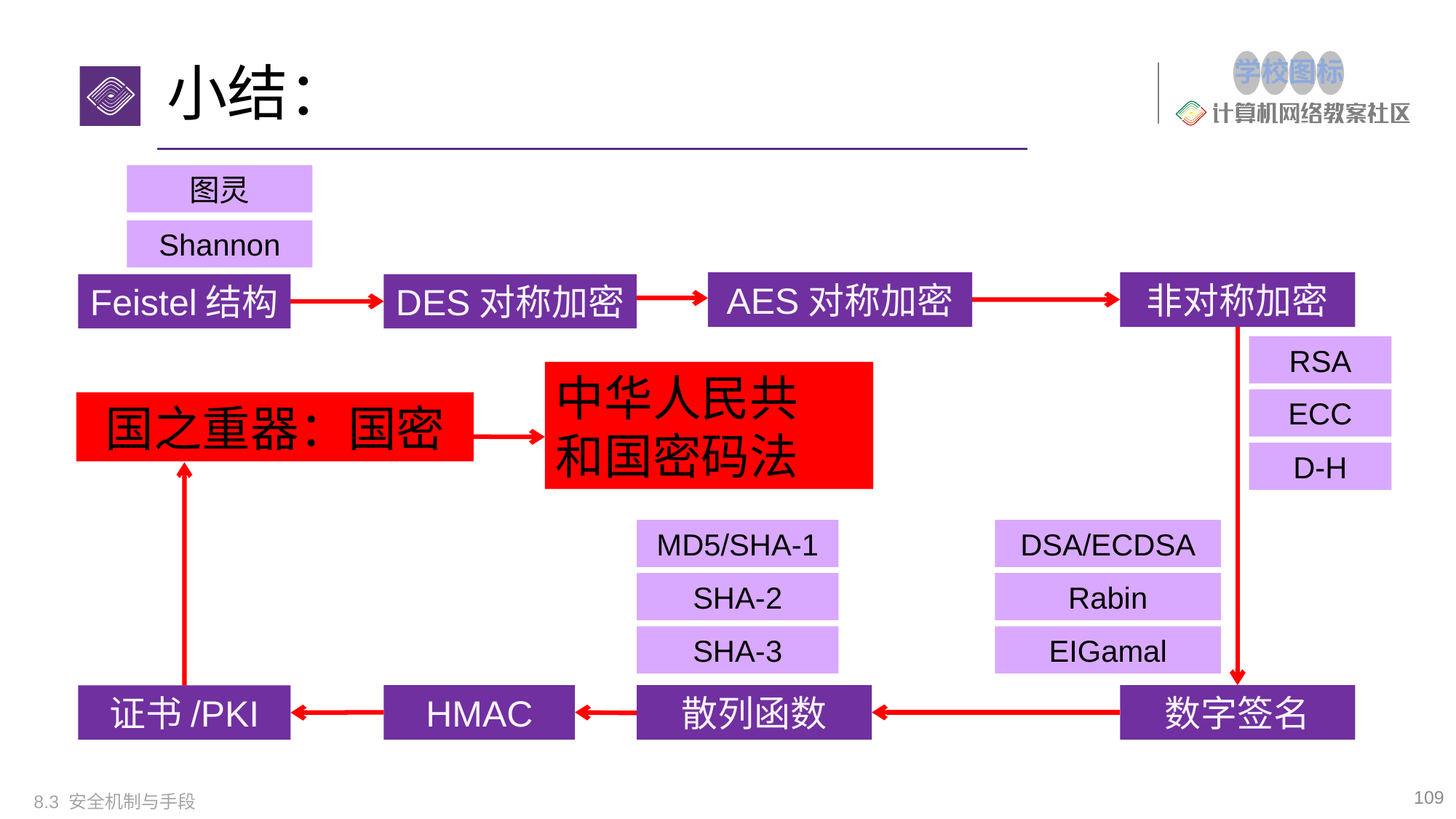

# 小结：
图灵
Shannon
非对称加密
AES对称加密
Feistel结构
DES对称加密
RSA
中华人民共
和国密码法
ECC
国之重器：国密
D-H
MD5/SHA-1
DSA/ECDSA
SHA-2
Rabin
SHA-3
EIGamal
HMAC
散列函数
数字签名
证书/PKI
109
8.3 安全机制与手段